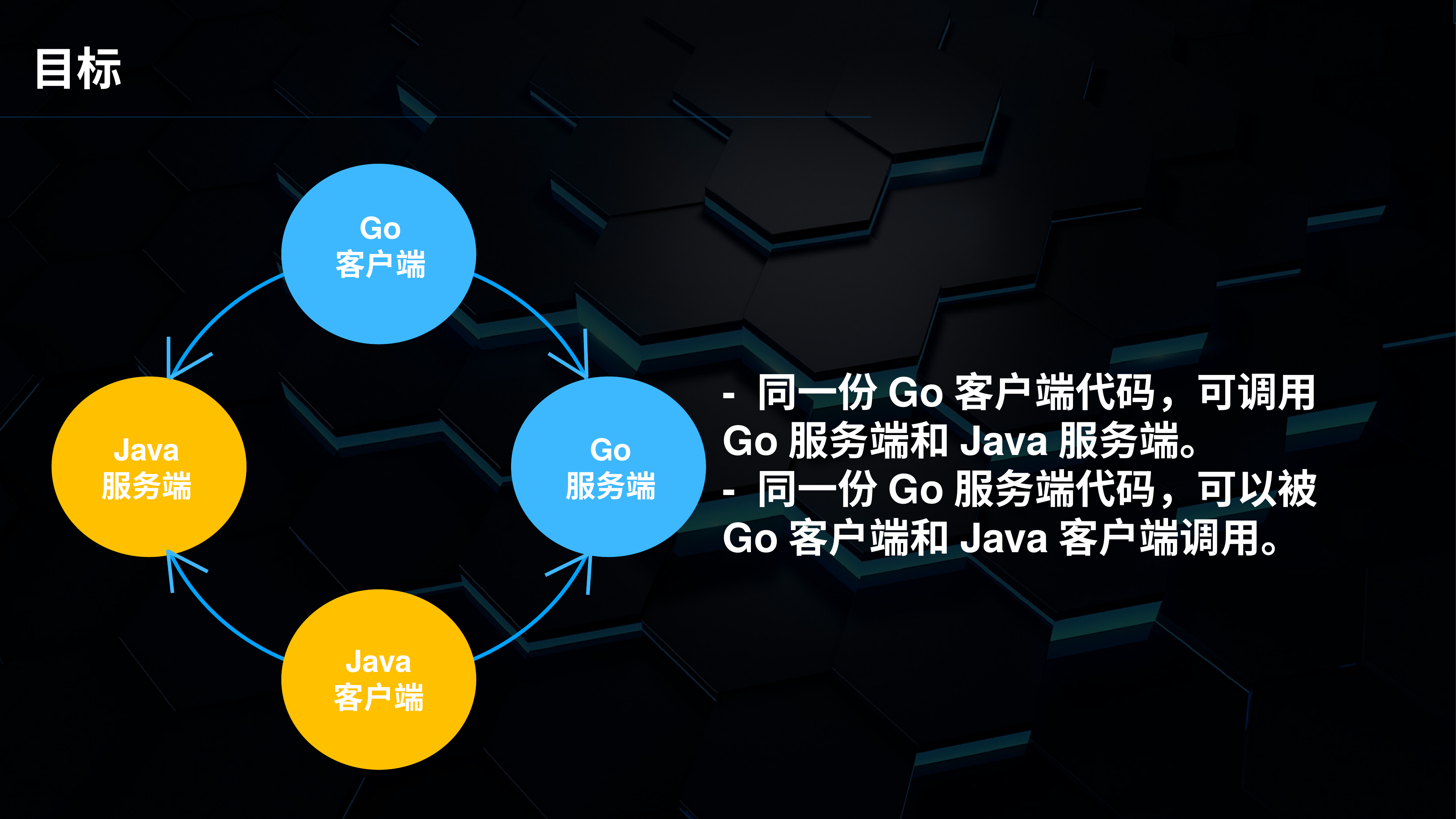

目标

Go
客户端

Go
服务端
Java
服务端

Java
客户端

- 同一份Go客户端代码，可调用Go服务端和Java服务端。
- 同一份Go服务端代码，可以被Go客户端和Java客户端调用。